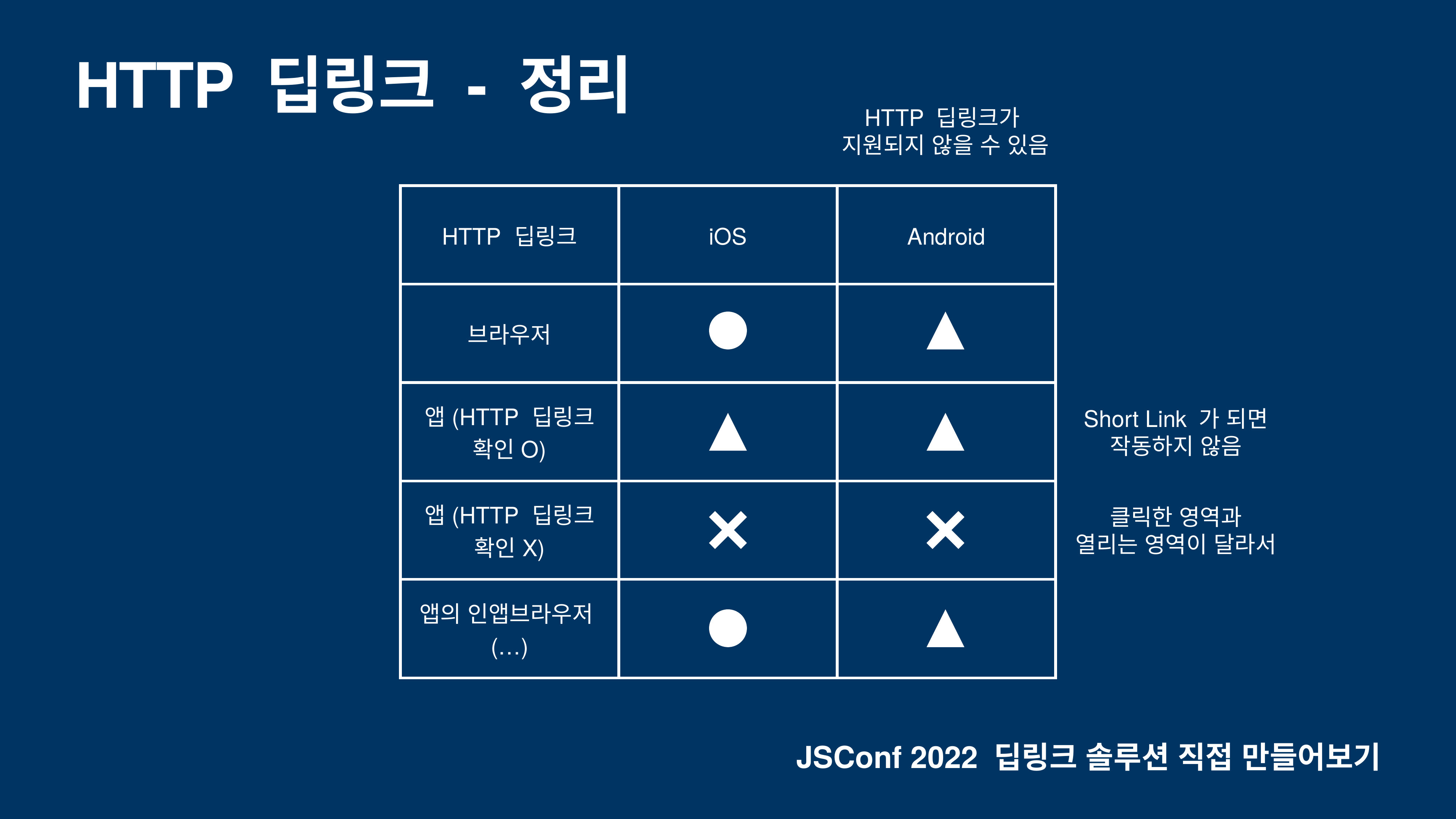

# HTTP 딥링크 - 정리
HTTP 딥링크가
지원되지 않을 수 있음
| HTTP 딥링크 | iOS | Android |
| --- | --- | --- |
| 브라우저 |  |  |
| 앱 (HTTP 딥링크 확인O) |  |  |
| 앱 (HTTP 딥링크 확인X) |  |  |
| 앱의 인앱브라우저 (…) |  |  |

Short Link 가 되면
작동하지 않음

클릭한 영역과
열리는 영역이 달라서

JSConf 2022 딥링크 솔루션 직접 만들어보기